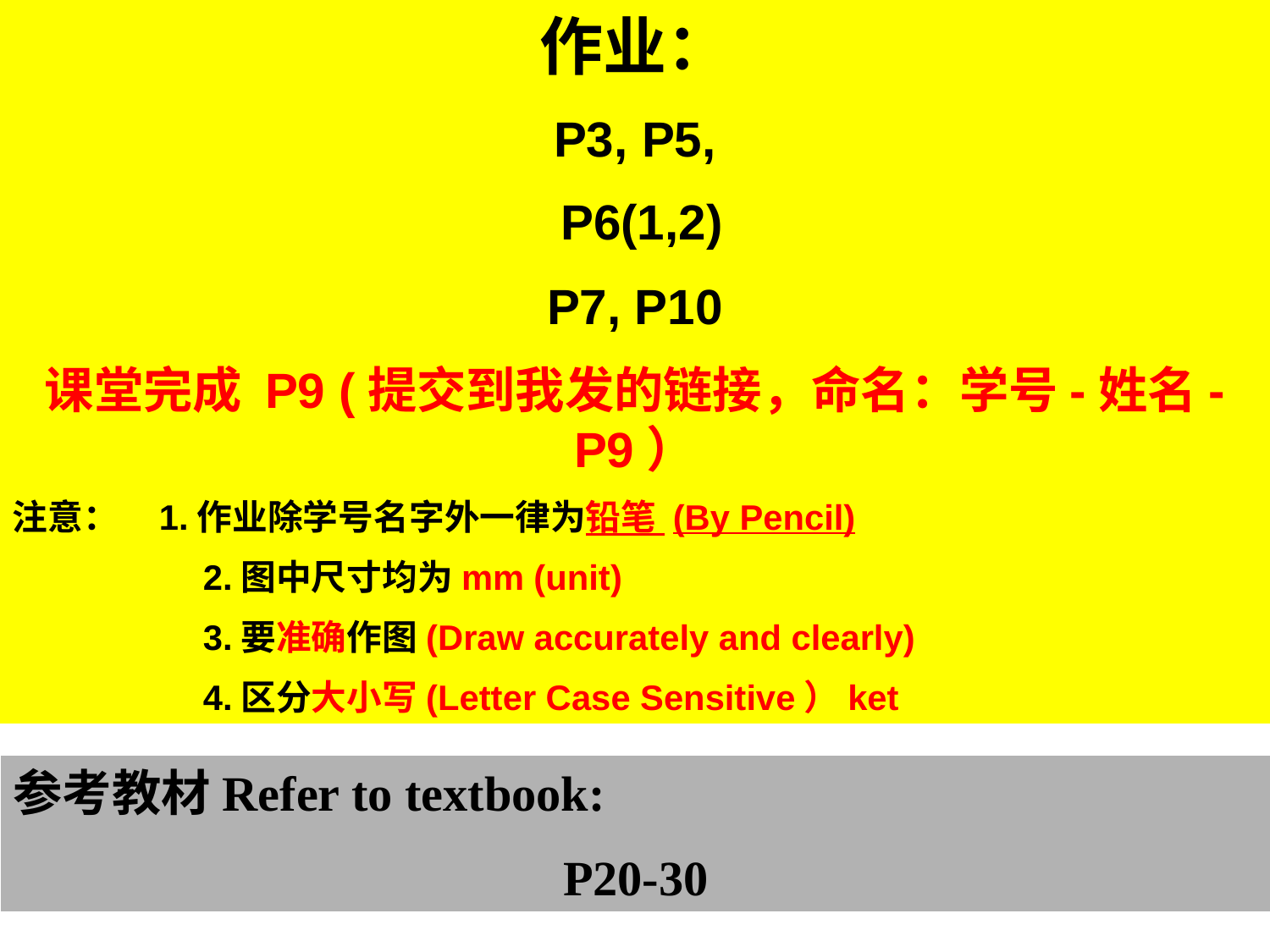

作业：
P3, P5,
 P6(1,2)
P7, P10
课堂完成 P9 (提交到我发的链接，命名：学号-姓名-P9）
注意：    1.作业除学号名字外一律为铅笔 (By Pencil)
2.图中尺寸均为mm (unit)
3.要准确作图(Draw accurately and clearly)
4.区分大小写(Letter Case Sensitive）ket
参考教材Refer to textbook:
P20-30